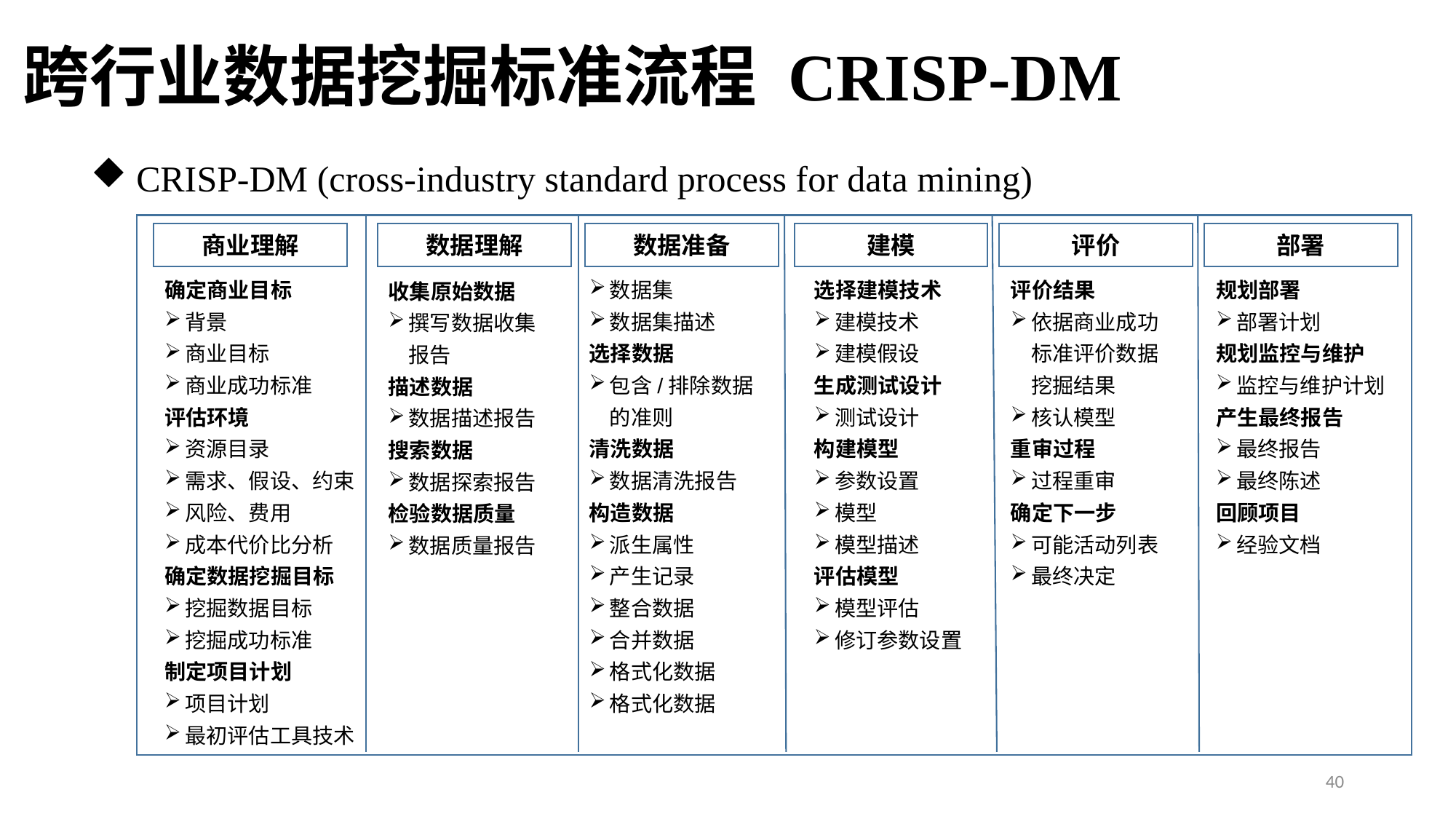

跨行业数据挖掘标准流程 CRISP-DM
 CRISP-DM (cross-industry standard process for data mining)

商业理解
数据理解
数据准备
建模
评价
部署
确定商业目标
背景
商业目标
商业成功标准
评估环境
资源目录
需求、假设、约束
风险、费用
成本代价比分析
确定数据挖掘目标
挖掘数据目标
挖掘成功标准
制定项目计划
项目计划
最初评估工具技术
数据集
数据集描述
选择数据
包含/排除数据的准则
清洗数据
数据清洗报告
构造数据
派生属性
产生记录
整合数据
合并数据
格式化数据
格式化数据
选择建模技术
建模技术
建模假设
生成测试设计
测试设计
构建模型
参数设置
模型
模型描述
评估模型
模型评估
修订参数设置

评价结果
依据商业成功标准评价数据挖掘结果
核认模型
重审过程
过程重审
确定下一步
可能活动列表
最终决定
规划部署
部署计划
规划监控与维护
监控与维护计划
产生最终报告
最终报告
最终陈述
回顾项目
经验文档
收集原始数据
撰写数据收集报告
描述数据
数据描述报告
搜索数据
数据探索报告
检验数据质量
数据质量报告
40